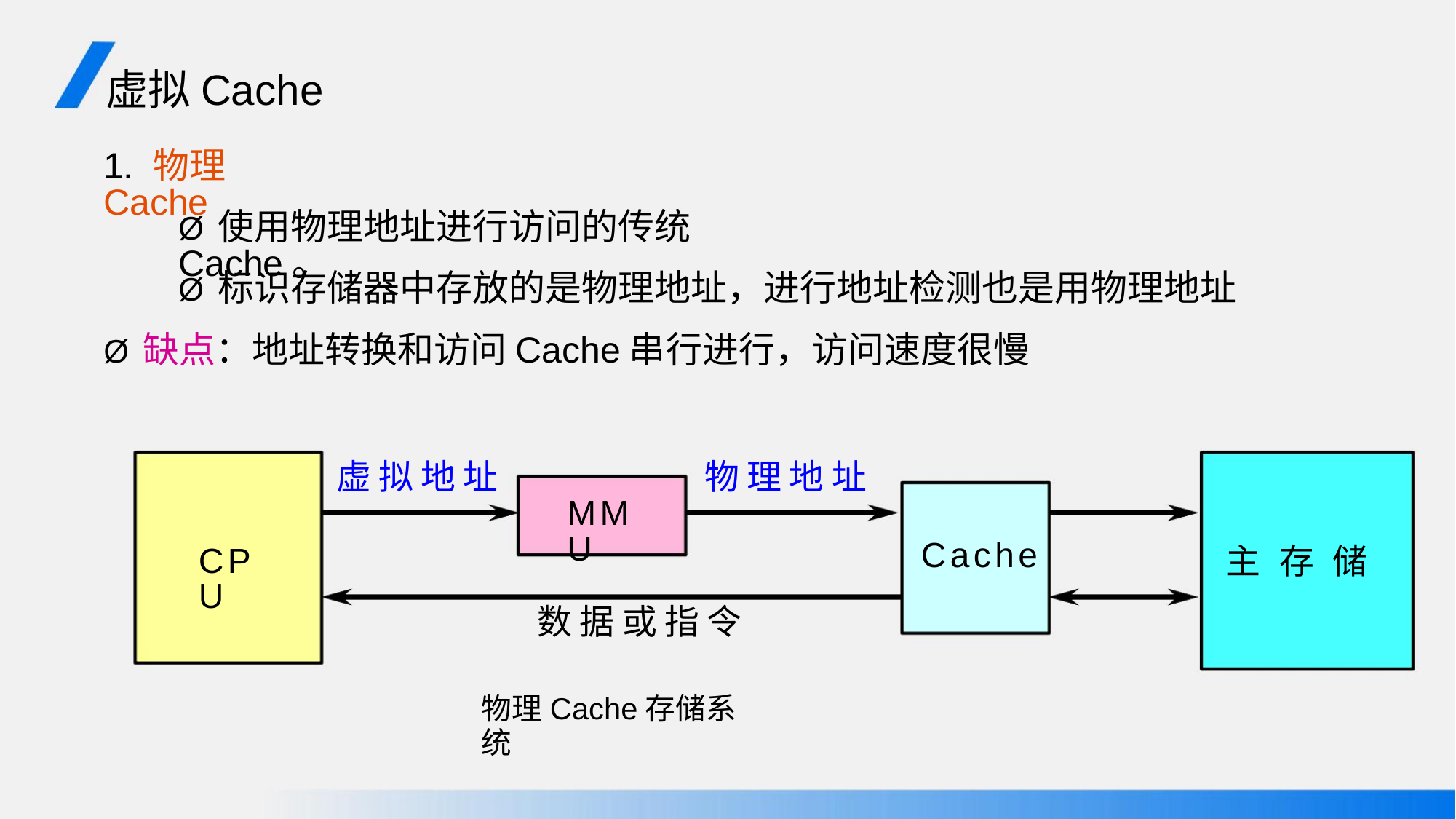

虚拟Cache
1. 物理Cache
Ø使用物理地址进行访问的传统Cache。
Ø标识存储器中存放的是物理地址，进行地址检测也是用物理地址
Ø缺点：地址转换和访问Cache串行进行，访问速度很慢
虚拟地址
物理地址
MMU
Cache
CPU
主 存 储
数据或指令
物理Cache存储系统